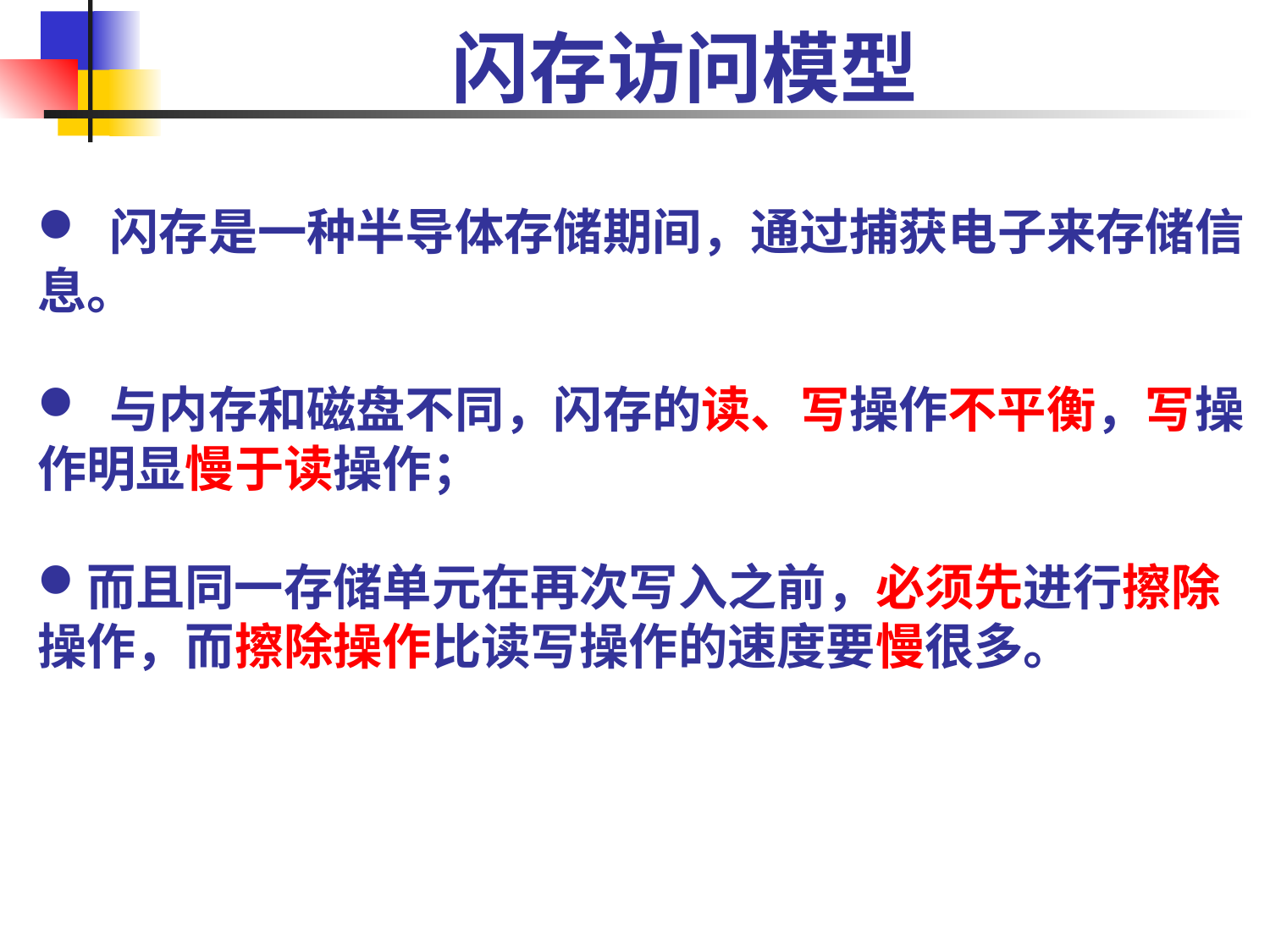

# 闪存访问模型
 闪存是一种半导体存储期间，通过捕获电子来存储信息。

 与内存和磁盘不同，闪存的读、写操作不平衡，写操作明显慢于读操作；

而且同一存储单元在再次写入之前，必须先进行擦除操作，而擦除操作比读写操作的速度要慢很多。